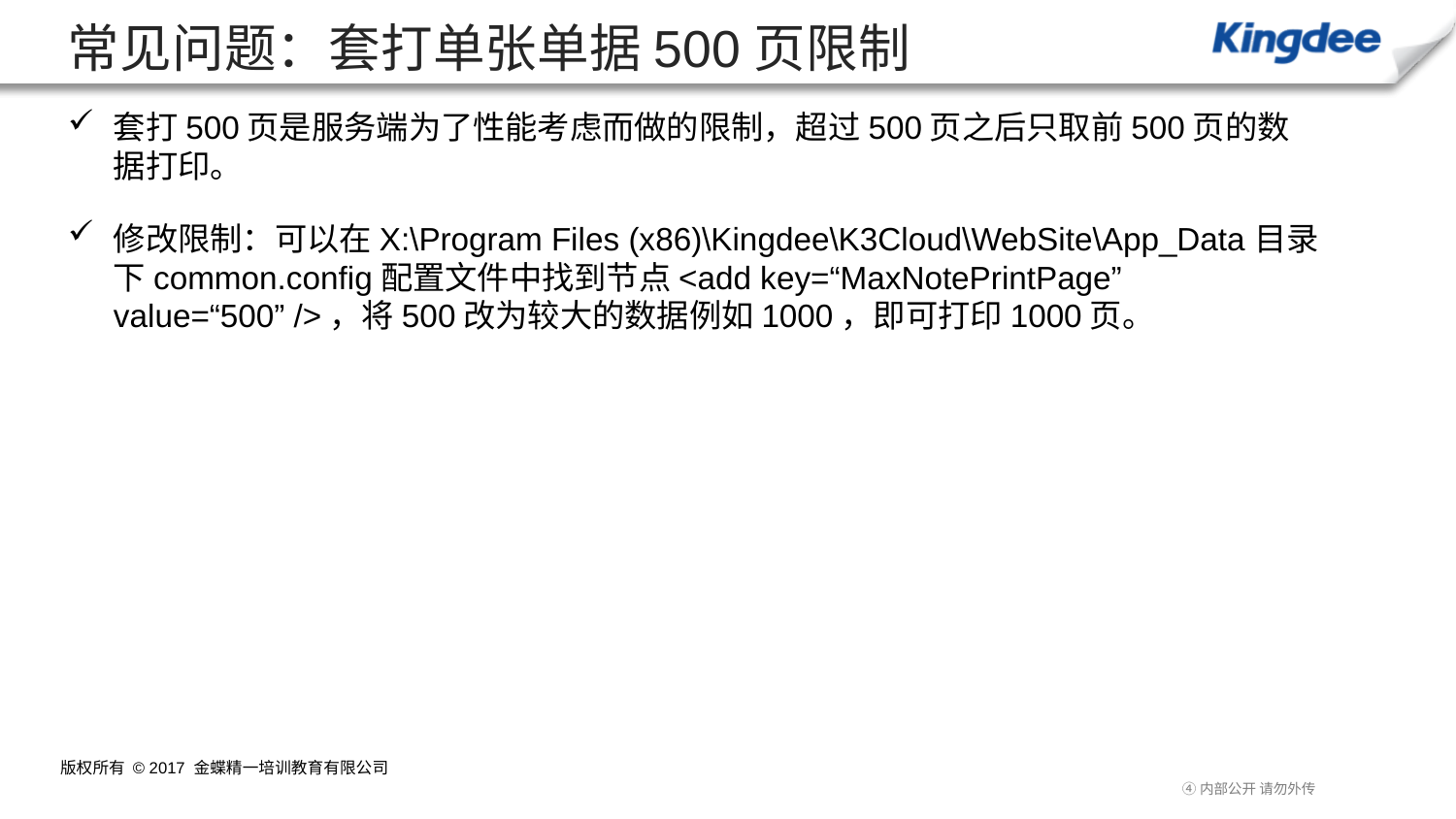

# 常见问题：套打单张单据500页限制
套打500页是服务端为了性能考虑而做的限制，超过500页之后只取前500页的数据打印。

修改限制：可以在X:\Program Files (x86)\Kingdee\K3Cloud\WebSite\App_Data目录下common.config配置文件中找到节点<add key=“MaxNotePrintPage” value=“500” />，将500改为较大的数据例如1000，即可打印1000页。